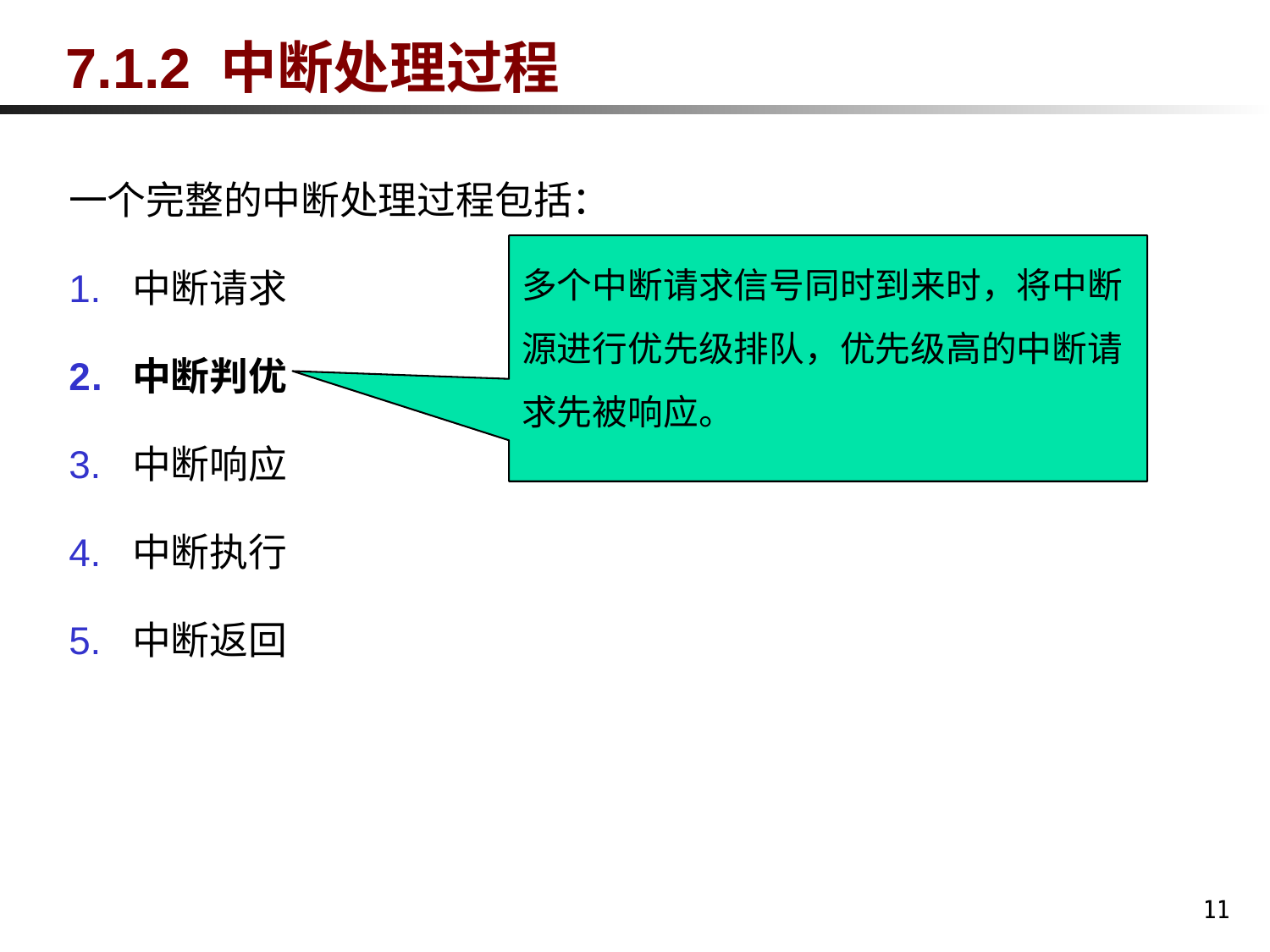

# 7.1.2 中断处理过程
一个完整的中断处理过程包括：
中断请求
中断判优
中断响应
中断执行
中断返回
多个中断请求信号同时到来时，将中断源进行优先级排队，优先级高的中断请求先被响应。
11